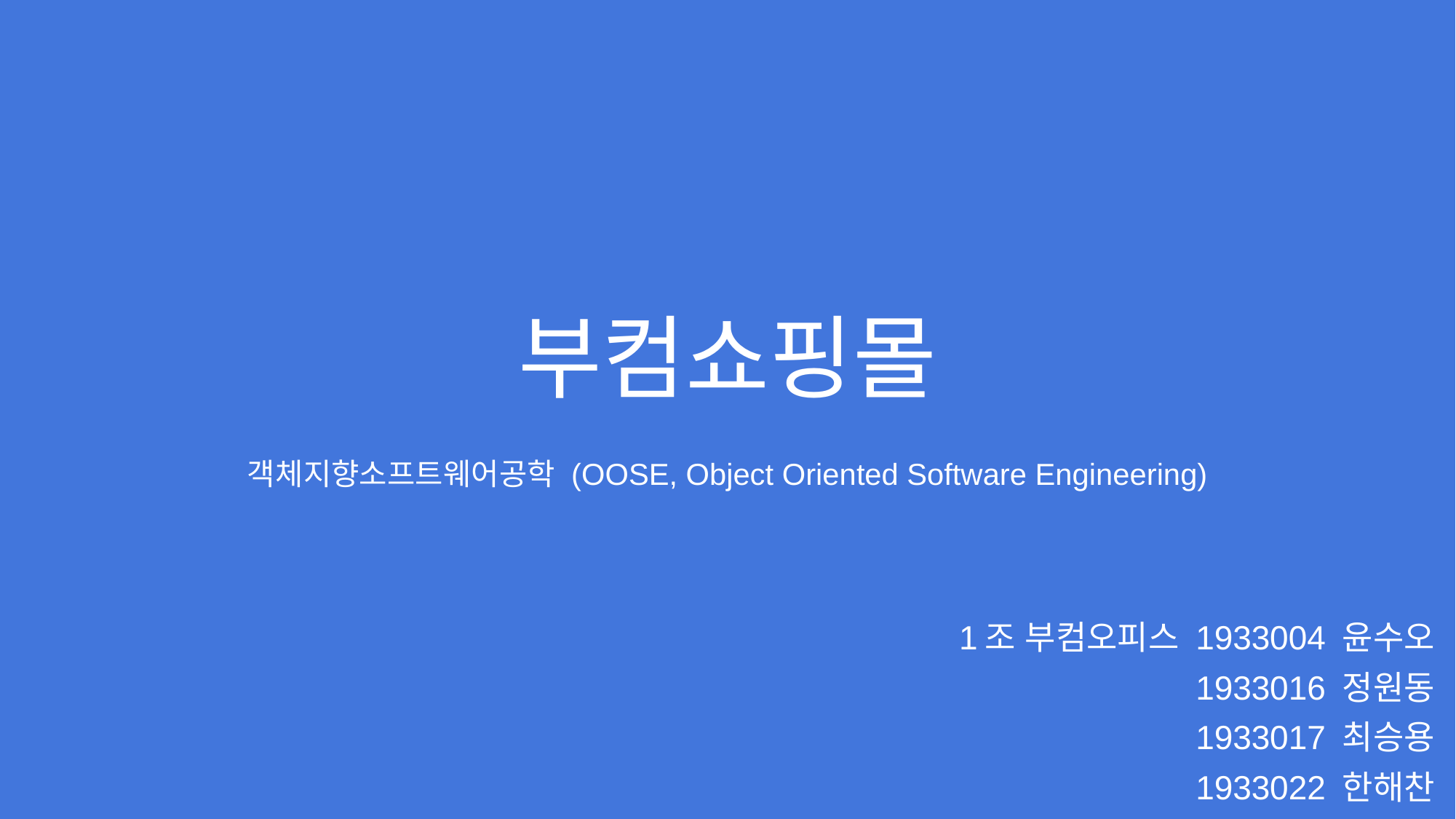

# 부컴쇼핑몰
객체지향소프트웨어공학 (OOSE, Object Oriented Software Engineering)
1조 부컴오피스 1933004 윤수오
1933016 정원동
1933017 최승용
  1933022 한해찬